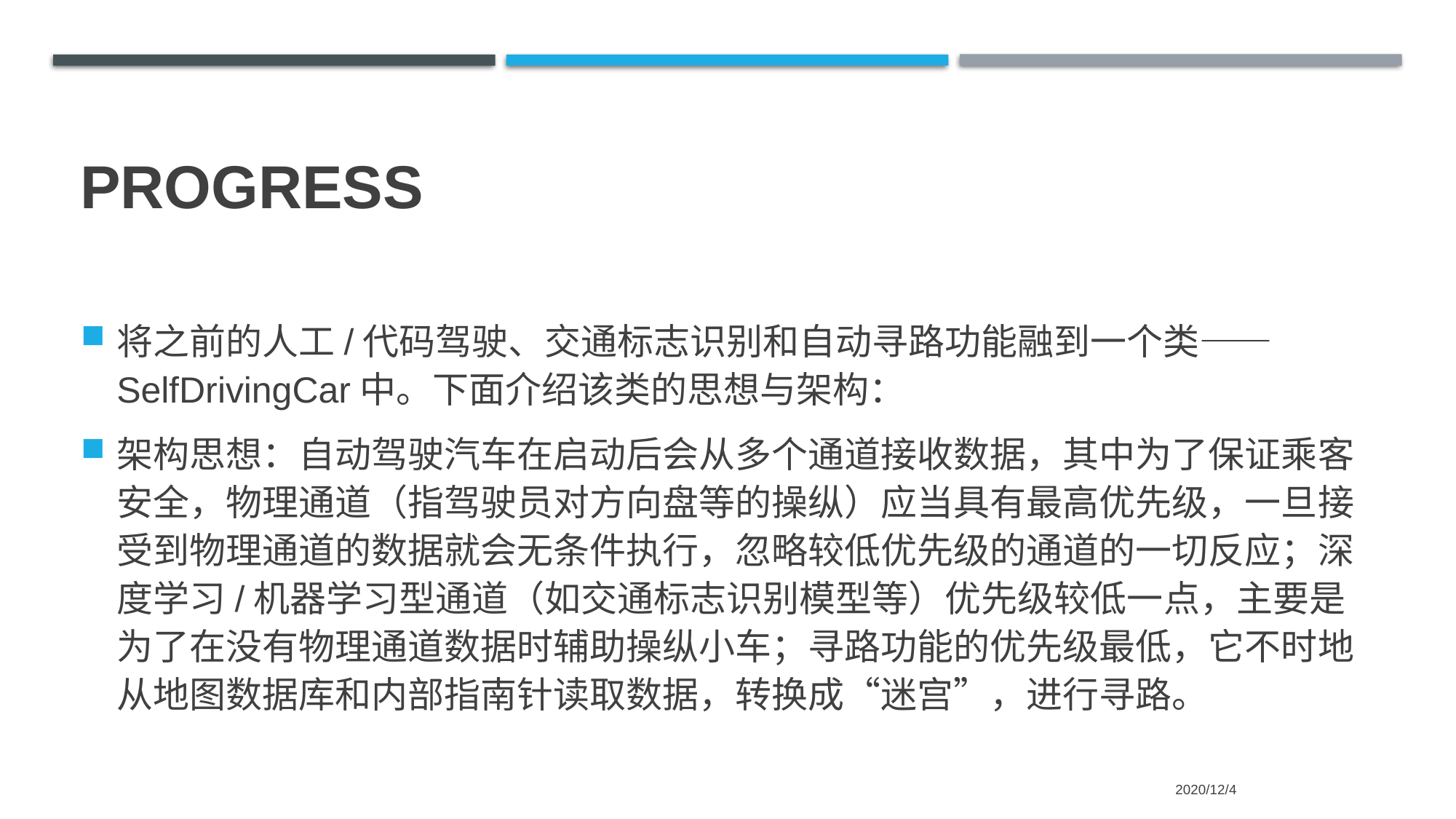

# Progress
将之前的人工/代码驾驶、交通标志识别和自动寻路功能融到一个类——SelfDrivingCar中。下面介绍该类的思想与架构：
架构思想：自动驾驶汽车在启动后会从多个通道接收数据，其中为了保证乘客安全，物理通道（指驾驶员对方向盘等的操纵）应当具有最高优先级，一旦接受到物理通道的数据就会无条件执行，忽略较低优先级的通道的一切反应；深度学习/机器学习型通道（如交通标志识别模型等）优先级较低一点，主要是为了在没有物理通道数据时辅助操纵小车；寻路功能的优先级最低，它不时地从地图数据库和内部指南针读取数据，转换成“迷宫”，进行寻路。
2020/12/4